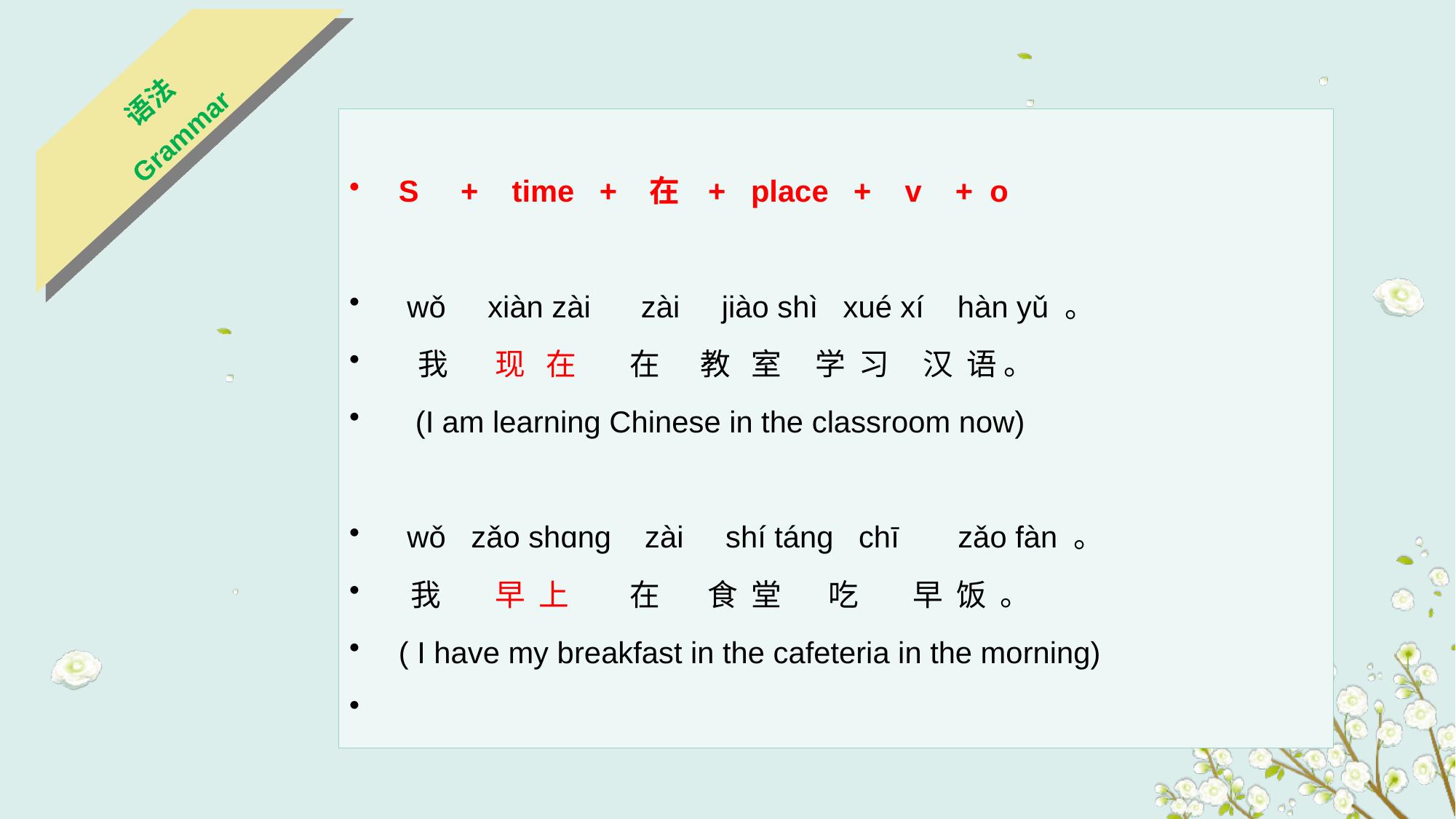

语法
Grammar

 S     +    time   +   在   +   place   +    v    +  o

  wǒ     xiàn zài      zài     jiào shì   xué xí    hàn yǔ 。
   我       现   在        在      教   室     学  习     汉  语 。
   (I am learning Chinese in the classroom now)

  wǒ   zǎo shɑnɡ    zài     shí tánɡ   chī       zǎo fàn 。
  我        早  上         在       食  堂       吃        早  饭  。
 ( I have my breakfast in the cafeteria in the morning)